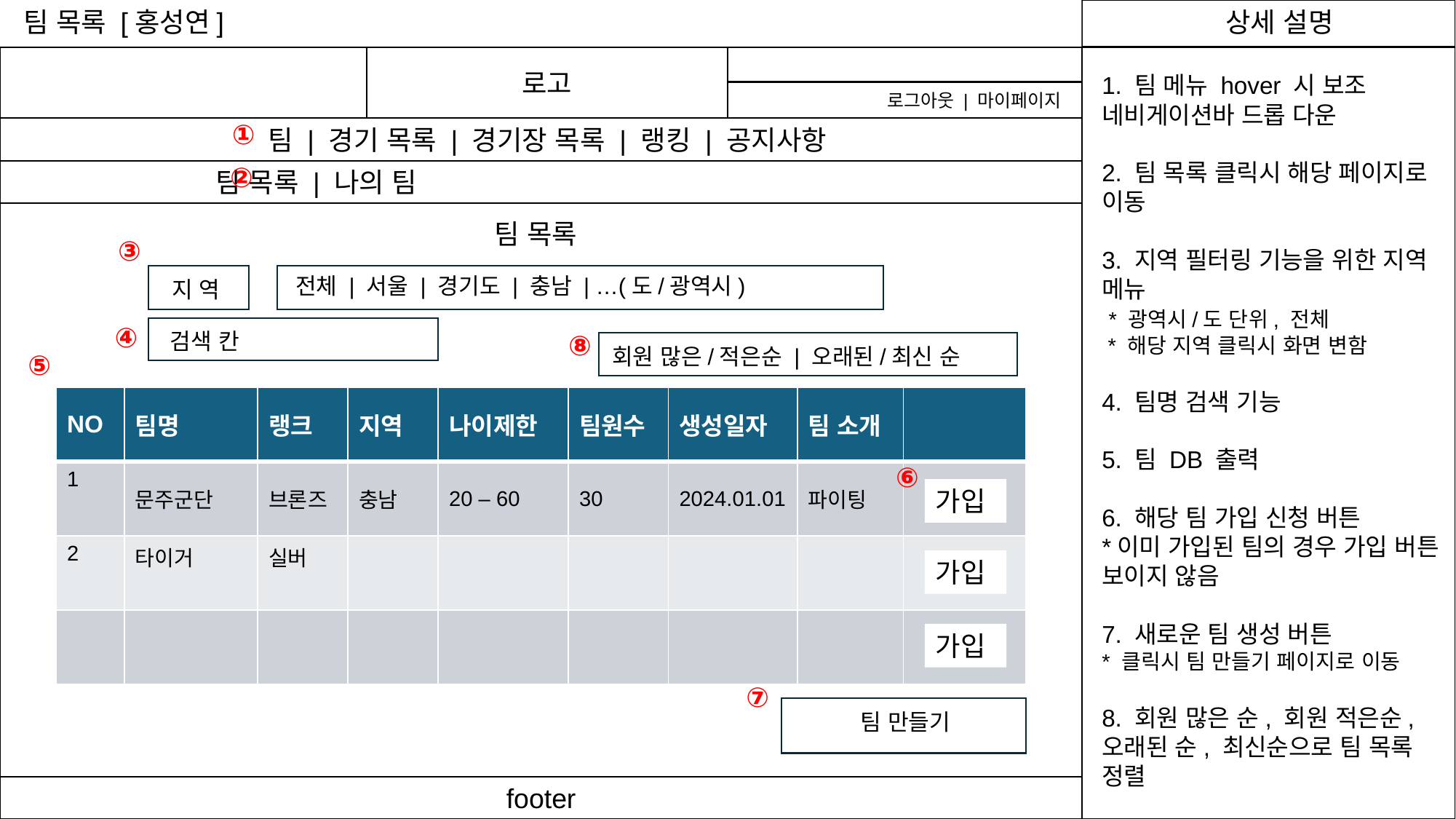

팀 목록 [홍성연]

로고
1. 팀 메뉴 hover 시 보조 네비게이션바 드롭 다운

2. 팀 목록 클릭시 해당 페이지로 이동

3. 지역 필터링 기능을 위한 지역 메뉴
 * 광역시/도 단위, 전체
 * 해당 지역 클릭시 화면 변함

4. 팀명 검색 기능

5. 팀 DB 출력

6. 해당 팀 가입 신청 버튼
*이미 가입된 팀의 경우 가입 버튼 보이지 않음

7. 새로운 팀 생성 버튼
* 클릭시 팀 만들기 페이지로 이동

8. 회원 많은 순, 회원 적은순, 오래된 순, 최신순으로 팀 목록 정렬
로그아웃 | 마이페이지
①
 팀 | 경기 목록 | 경기장 목록 | 랭킹 | 공지사항
②

                          팀 목록 | 나의 팀
팀 목록
③

전체 | 서울 | 경기도 | 충남 | …(도/광역시)
지 역
④

검색 칸
⑧

회원 많은/적은순 | 오래된/최신 순
⑤
| NO | 팀명 | 랭크 | 지역 | 나이제한 | 팀원수 | 생성일자 | 팀 소개 |  |
| --- | --- | --- | --- | --- | --- | --- | --- | --- |
| 1 | 문주군단 | 브론즈 | 충남 | 20 – 60 | 30 | 2024.01.01 | 파이팅 |  |
| 2 | 타이거 | 실버 |  |  |  |  |  |  |
|  |  |  |  |  |  |  |  |  |
⑥
가입
가입
가입
⑦

팀 만들기
footer